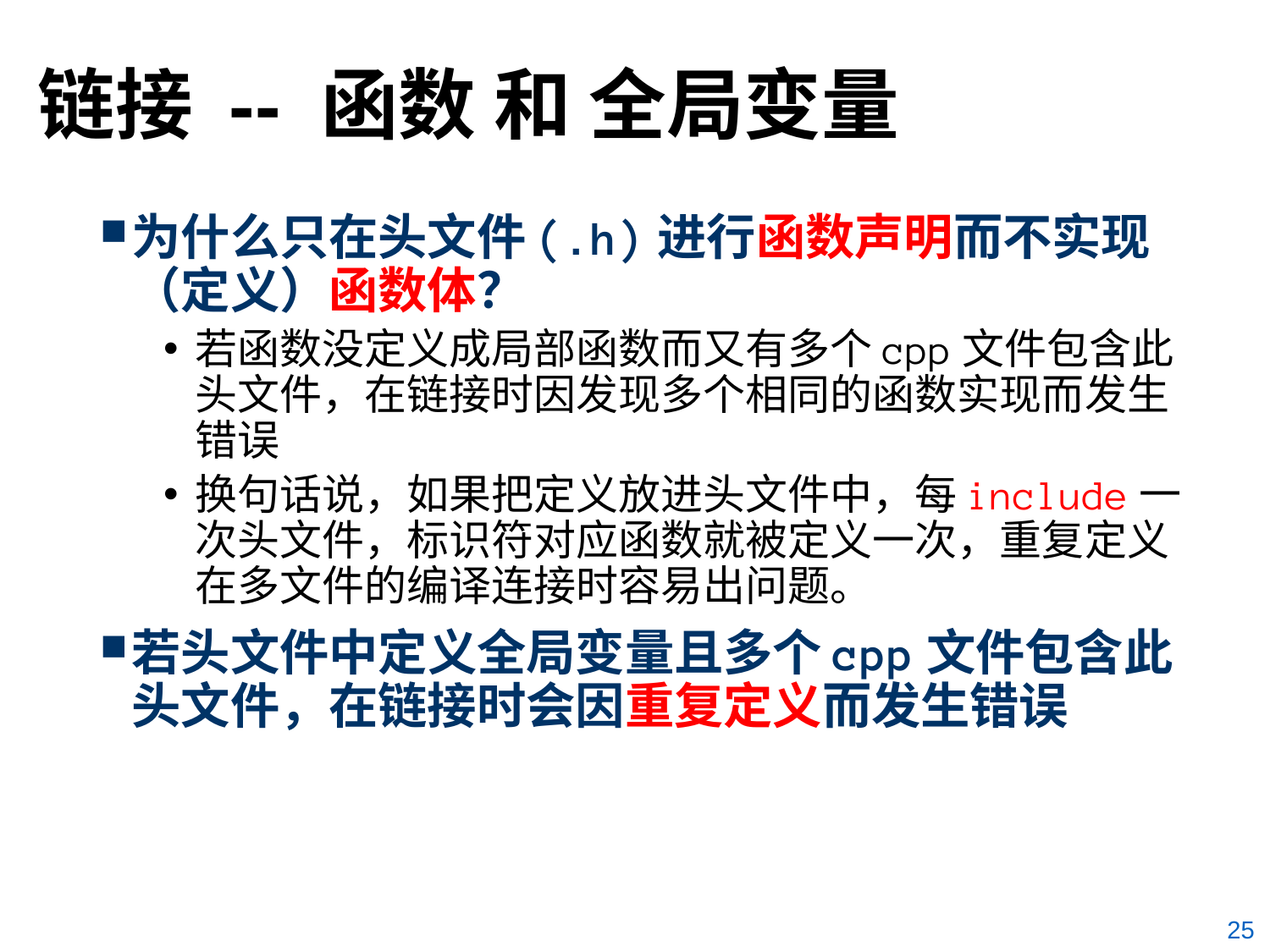

# 链接 -- 函数 和 全局变量
为什么只在头文件(.h)进行函数声明而不实现（定义）函数体？
若函数没定义成局部函数而又有多个cpp文件包含此头文件，在链接时因发现多个相同的函数实现而发生错误
换句话说，如果把定义放进头文件中，每include一次头文件，标识符对应函数就被定义一次，重复定义在多文件的编译连接时容易出问题。
若头文件中定义全局变量且多个cpp文件包含此头文件，在链接时会因重复定义而发生错误
25